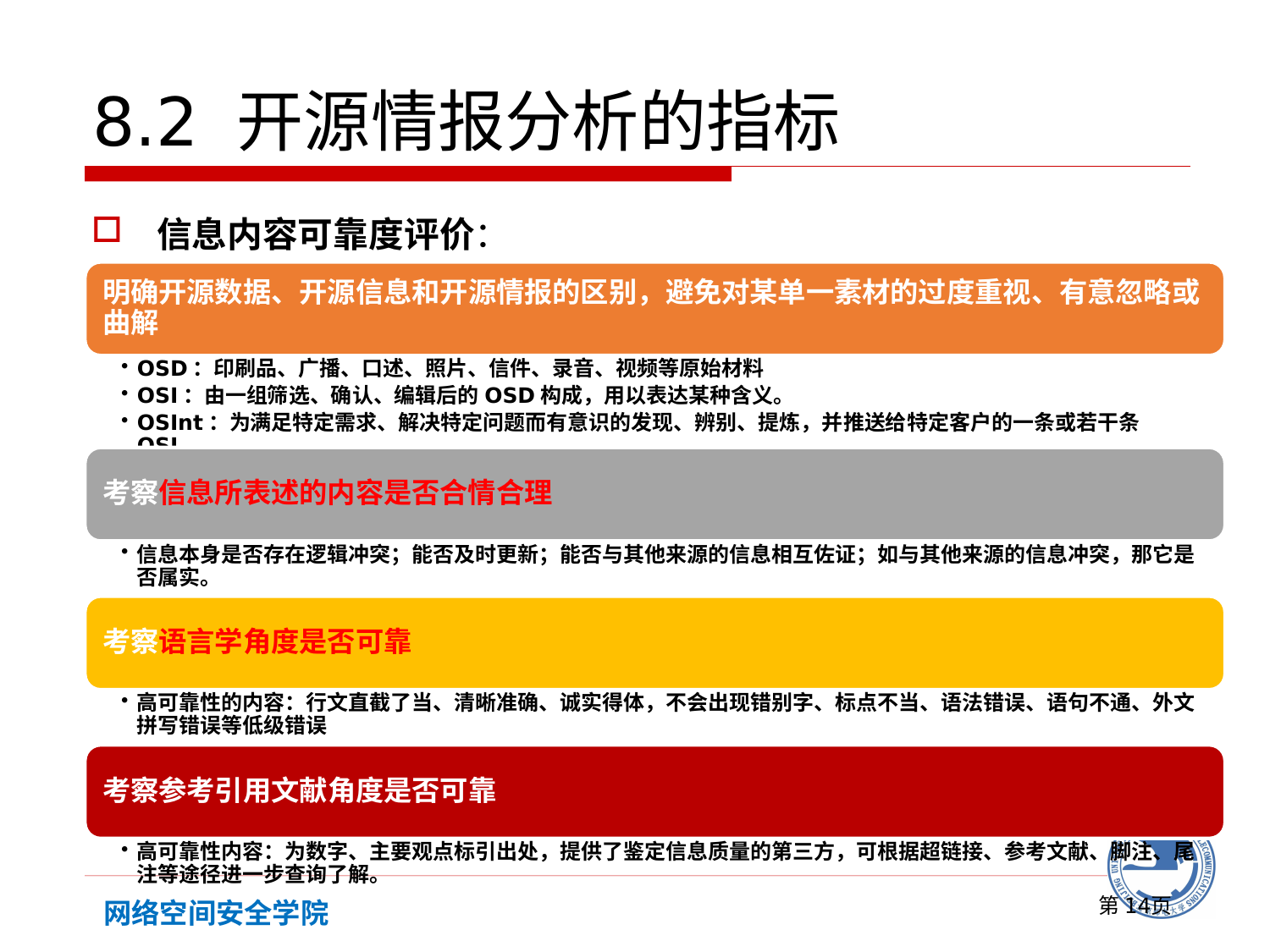

# 8.2 开源情报分析的指标
信息内容可靠度评价：

明确开源数据、开源信息和开源情报的区别，避免对某单一素材的过度重视、有意忽略或曲解
OSD：印刷品、广播、口述、照片、信件、录音、视频等原始材料
OSI：由一组筛选、确认、编辑后的OSD构成，用以表达某种含义。
OSInt：为满足特定需求、解决特定问题而有意识的发现、辨别、提炼，并推送给特定客户的一条或若干条OSI。
考察信息所表述的内容是否合情合理
信息本身是否存在逻辑冲突；能否及时更新；能否与其他来源的信息相互佐证；如与其他来源的信息冲突，那它是否属实。
考察语言学角度是否可靠
高可靠性的内容：行文直截了当、清晰准确、诚实得体，不会出现错别字、标点不当、语法错误、语句不通、外文拼写错误等低级错误
考察参考引用文献角度是否可靠
高可靠性内容：为数字、主要观点标引出处，提供了鉴定信息质量的第三方，可根据超链接、参考文献、脚注、尾注等途径进一步查询了解。
第14页